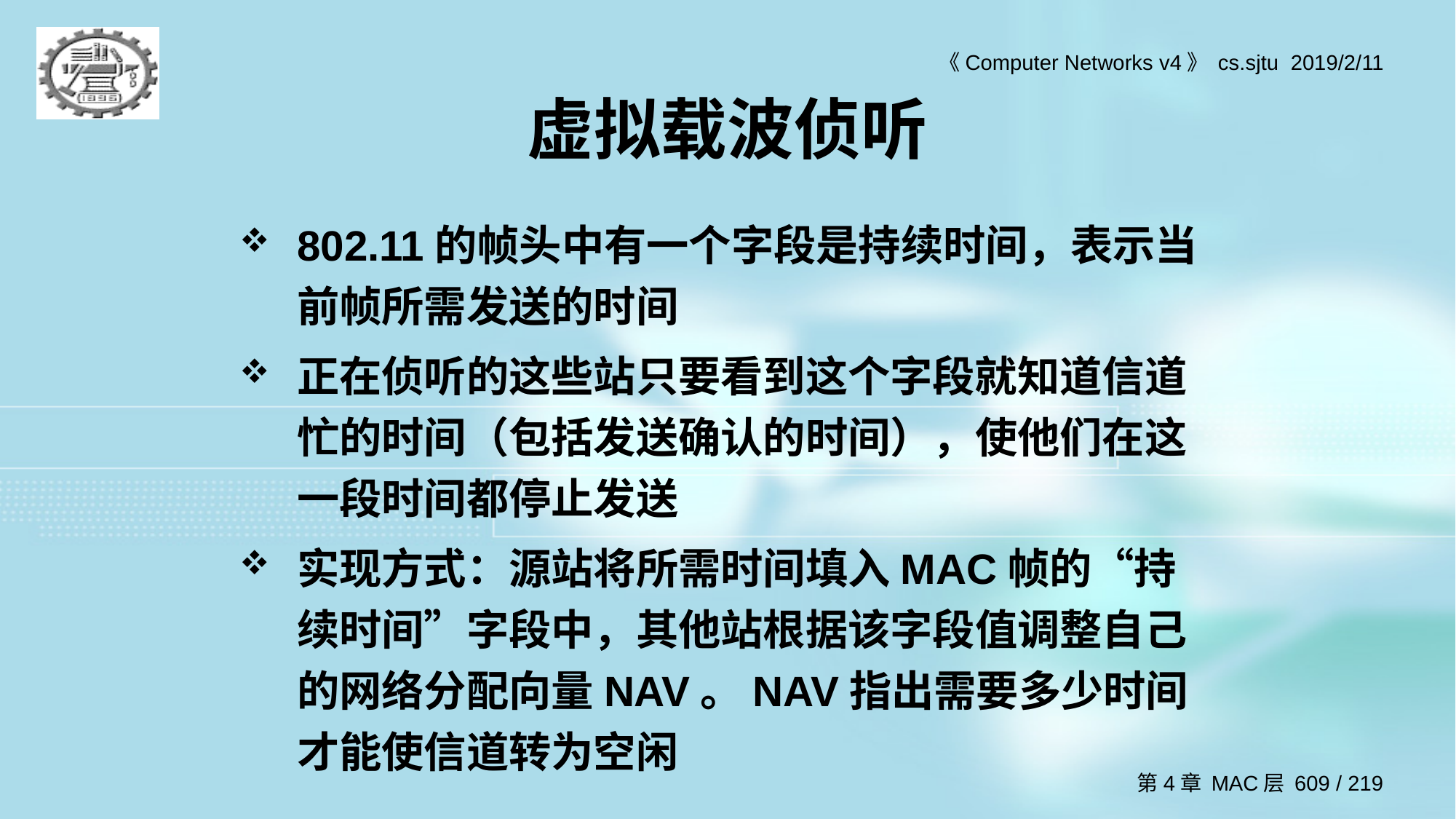

# 虚拟载波侦听
802.11的帧头中有一个字段是持续时间，表示当前帧所需发送的时间
正在侦听的这些站只要看到这个字段就知道信道忙的时间（包括发送确认的时间），使他们在这一段时间都停止发送
实现方式：源站将所需时间填入MAC帧的“持续时间”字段中，其他站根据该字段值调整自己的网络分配向量NAV。NAV指出需要多少时间才能使信道转为空闲